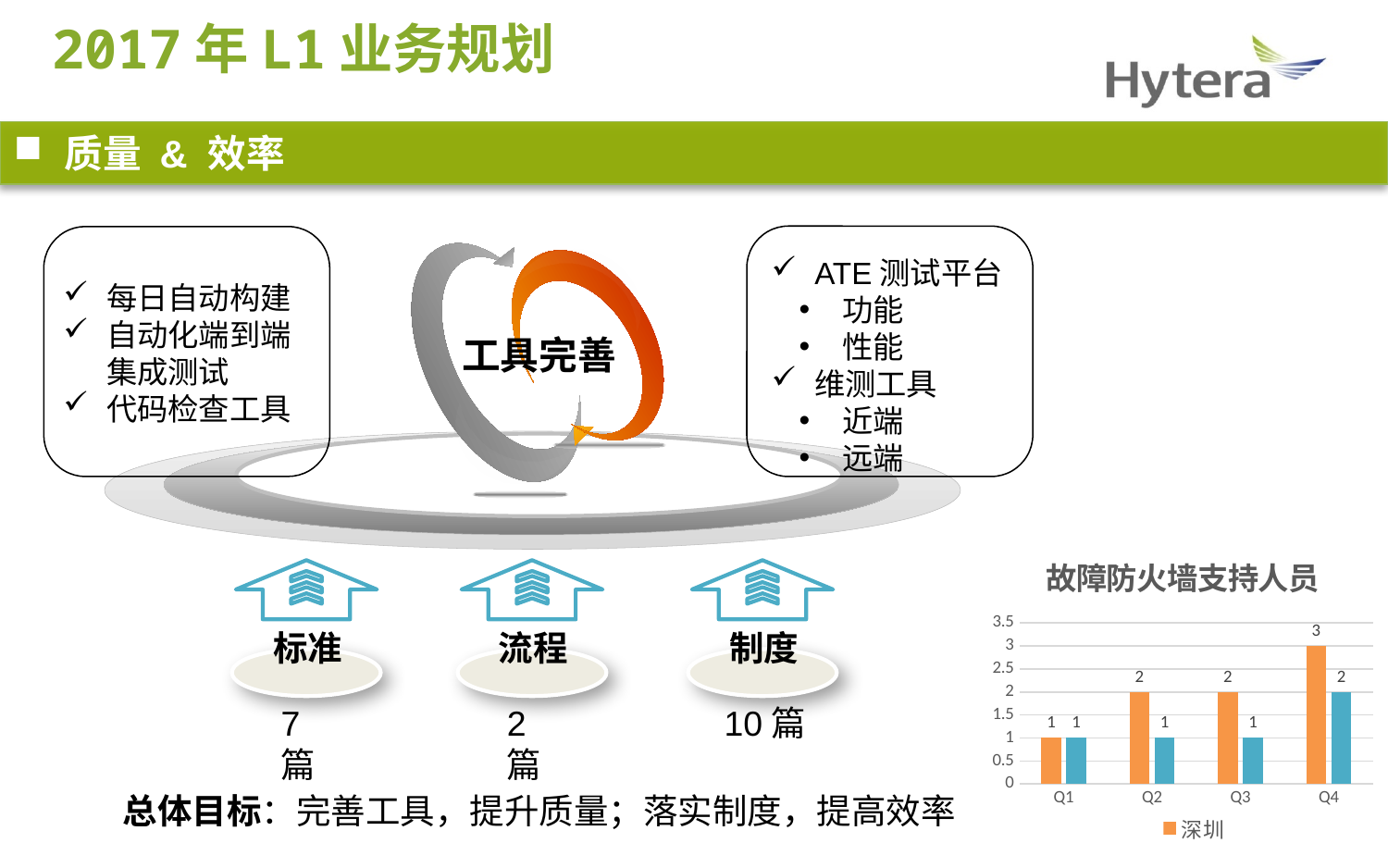

2017年L1业务规划

 质量 & 效率

ATE测试平台
功能
性能
维测工具
近端
远端
每日自动构建
自动化端到端集成测试
代码检查工具
工具完善
12月

9月至今

### Chart: 故障防火墙支持人员

| Category | 深圳 | 南京 |
|---|---|---|
| Q1 | 1.0 | 1.0 |
| Q2 | 2.0 | 1.0 |
| Q3 | 2.0 | 1.0 |
| Q4 | 3.0 | 2.0 |

标准
流程
制度

7篇
2篇
10篇
总体目标：完善工具，提升质量；落实制度，提高效率